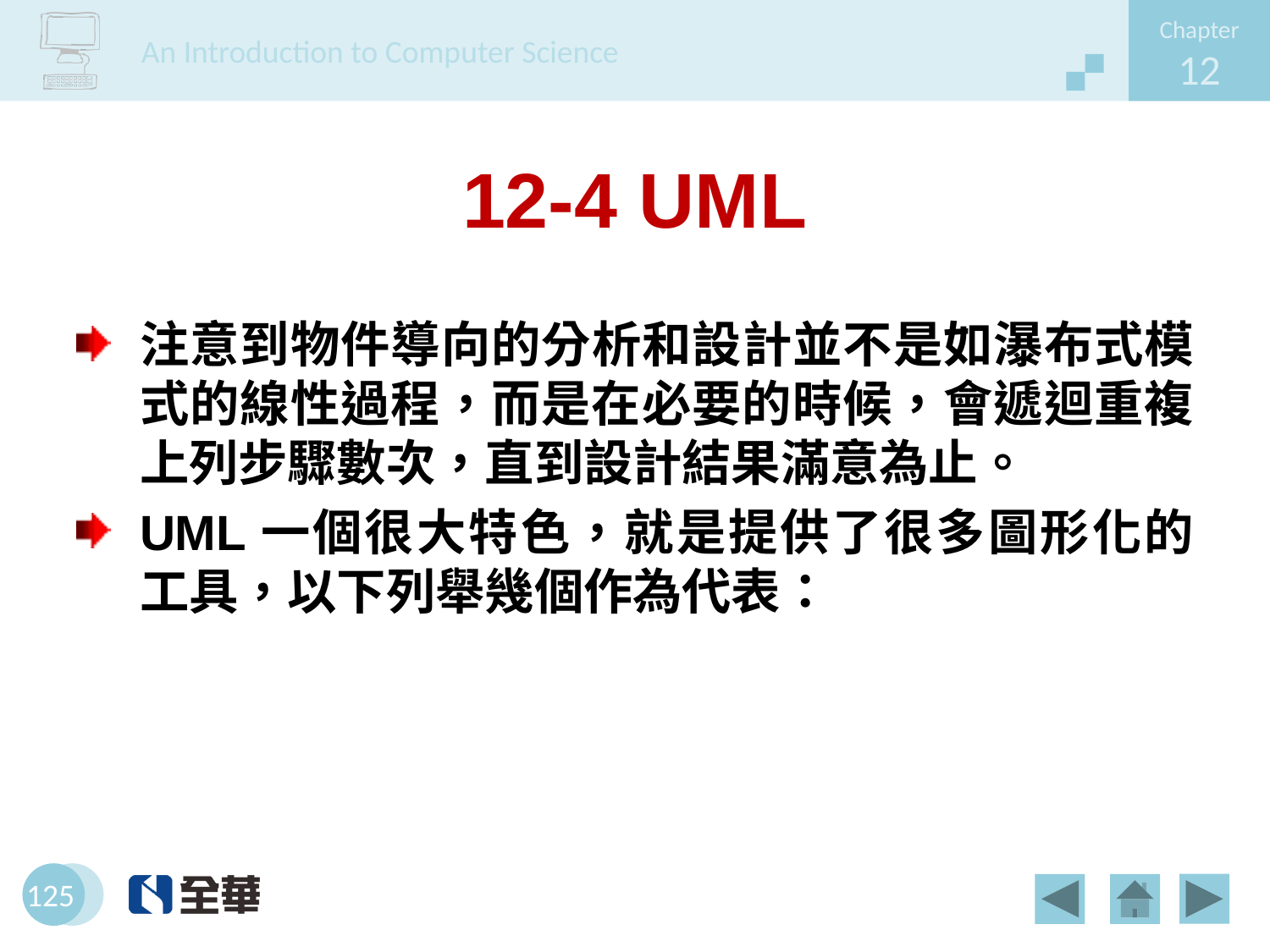

# 12-4 UML
注意到物件導向的分析和設計並不是如瀑布式模式的線性過程，而是在必要的時候，會遞迴重複上列步驟數次，直到設計結果滿意為止。
UML一個很大特色，就是提供了很多圖形化的工具，以下列舉幾個作為代表：